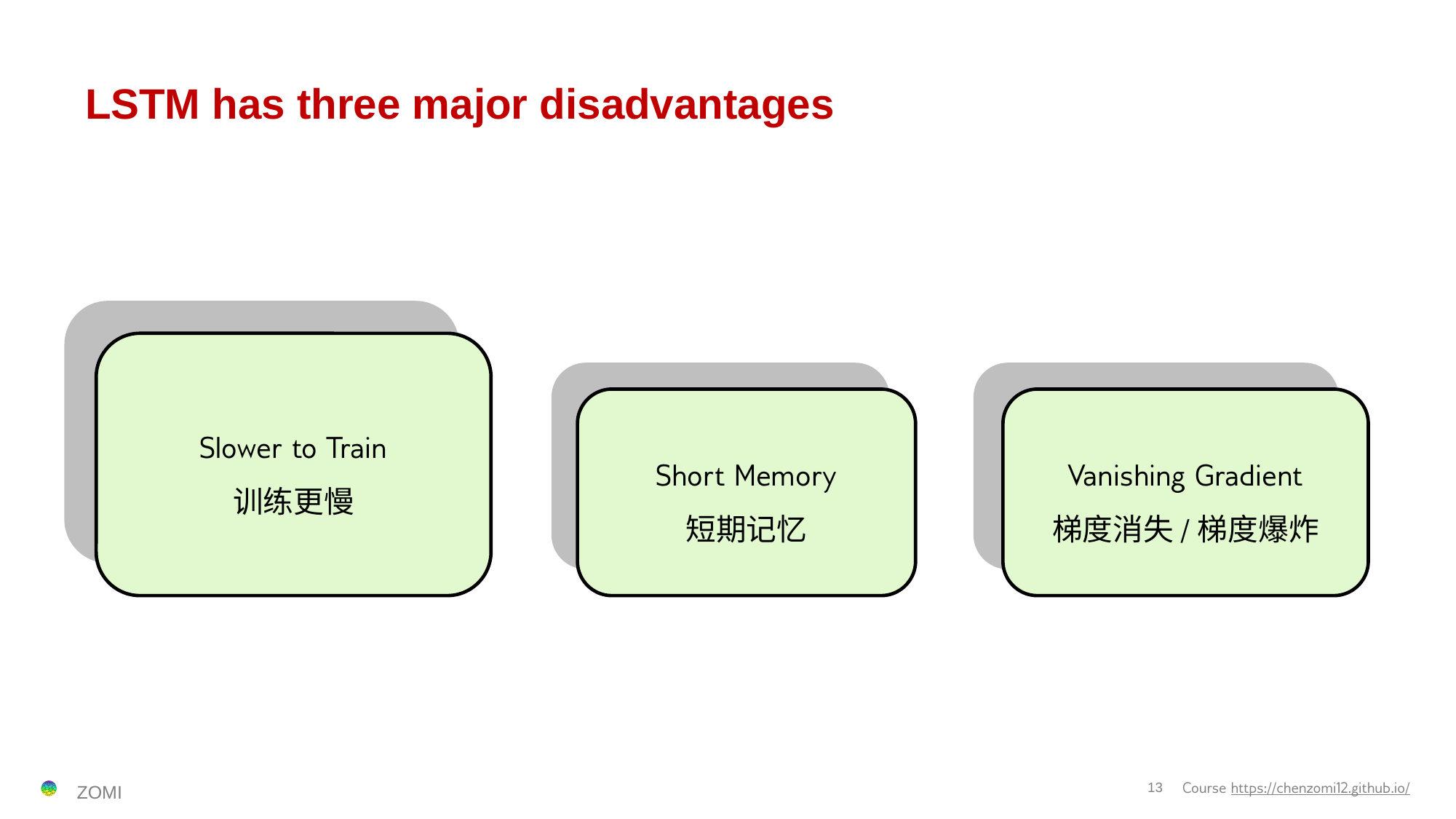

# LSTM has three major disadvantages
Slow to Train
训练慢
Slower to Train
训练更慢
Slow to Train
训练慢
Short Memory
短期记忆
Vanishing Gradient
梯度消失/梯度爆炸
Vanishing Gradient
梯度消失/梯度爆炸